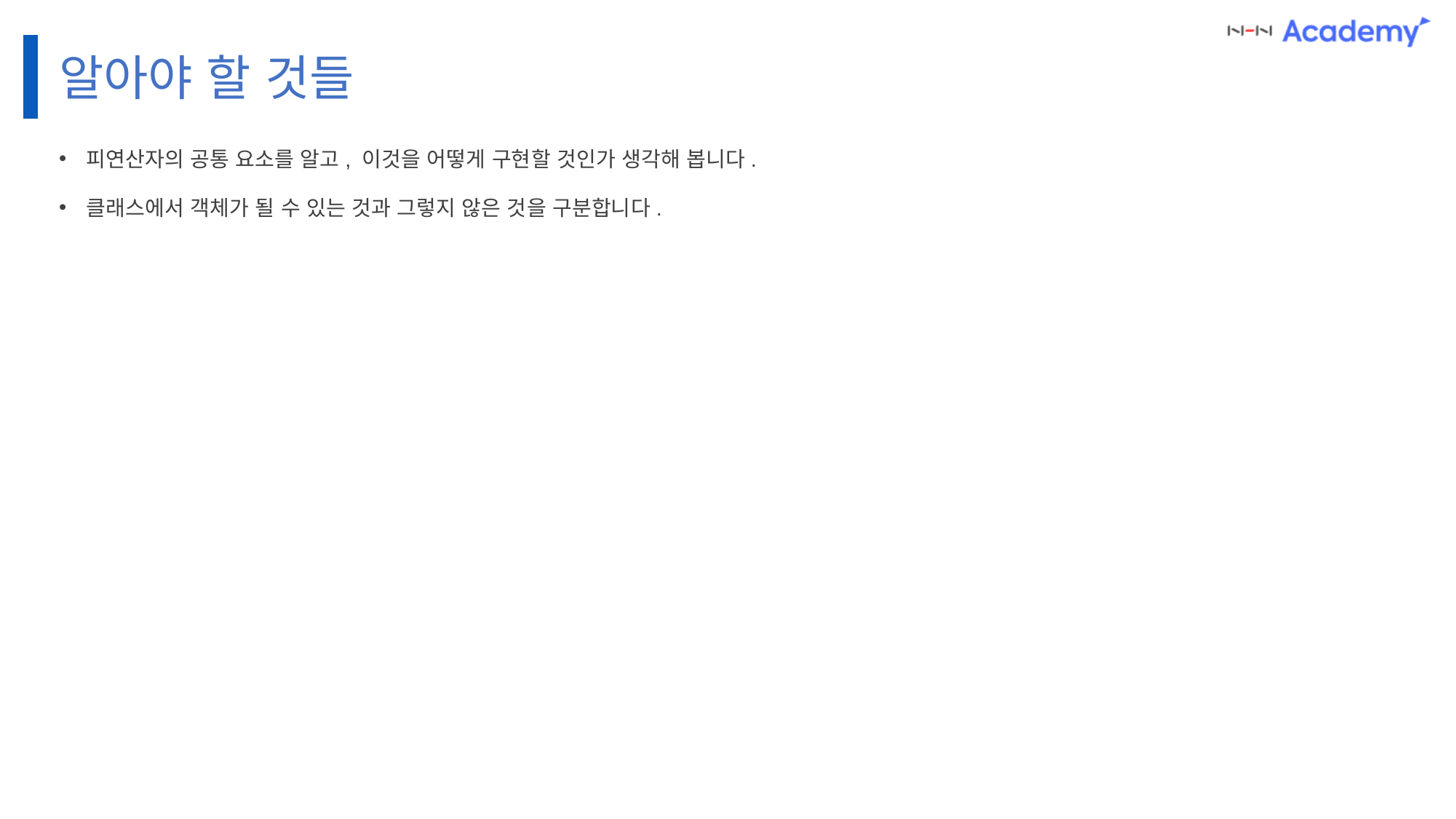

알아야 할 것들

피연산자의 공통 요소를 알고, 이것을 어떻게 구현할 것인가 생각해 봅니다.
클래스에서 객체가 될 수 있는 것과 그렇지 않은 것을 구분합니다.